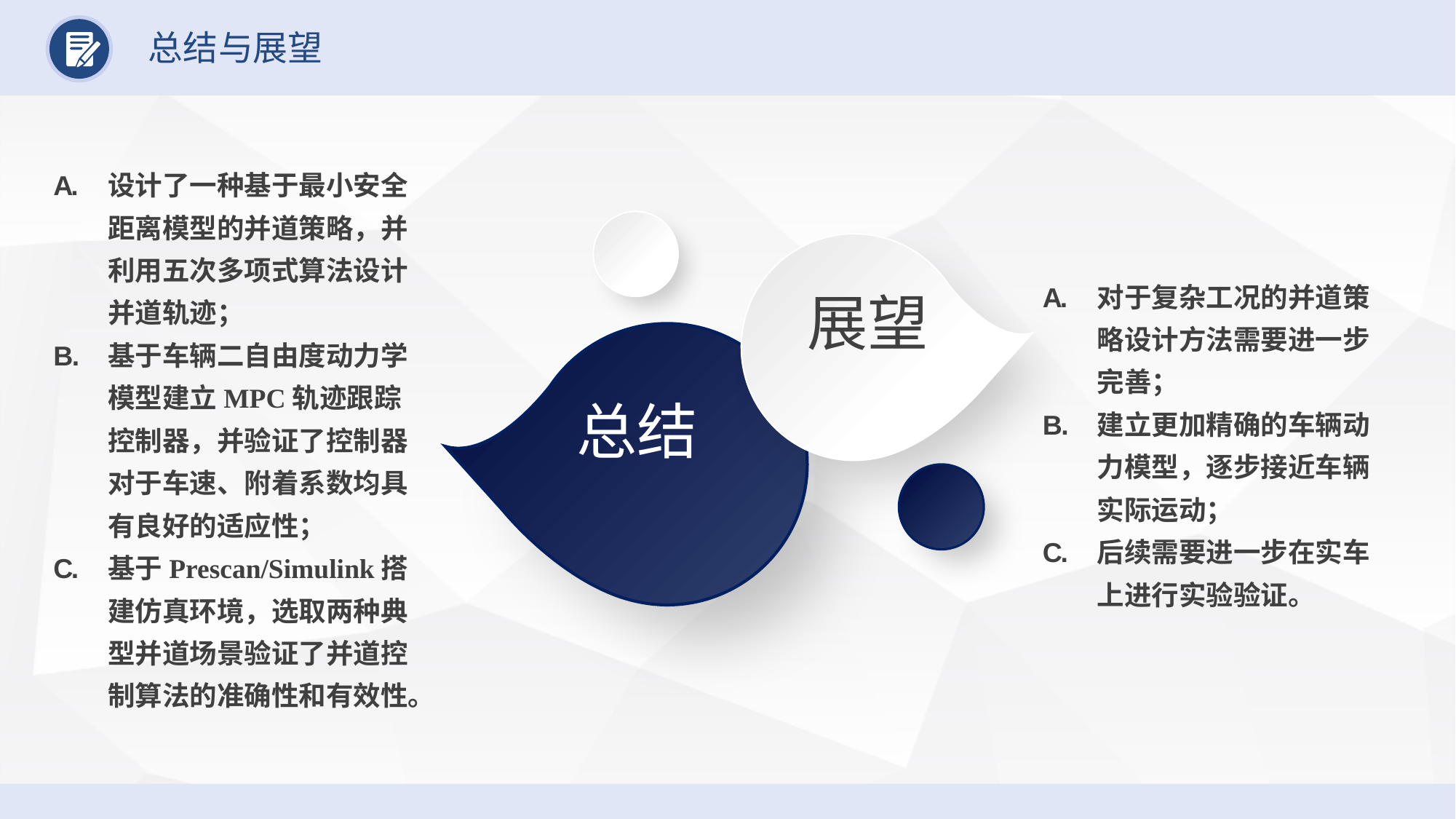

总结与展望
设计了一种基于最小安全距离模型的并道策略，并利用五次多项式算法设计并道轨迹；
基于车辆二自由度动力学模型建立MPC轨迹跟踪控制器，并验证了控制器对于车速、附着系数均具有良好的适应性；
基于Prescan/Simulink搭建仿真环境，选取两种典型并道场景验证了并道控制算法的准确性和有效性。

对于复杂工况的并道策略设计方法需要进一步完善；
建立更加精确的车辆动力模型，逐步接近车辆实际运动；
后续需要进一步在实车上进行实验验证。

展望
总结

延时符